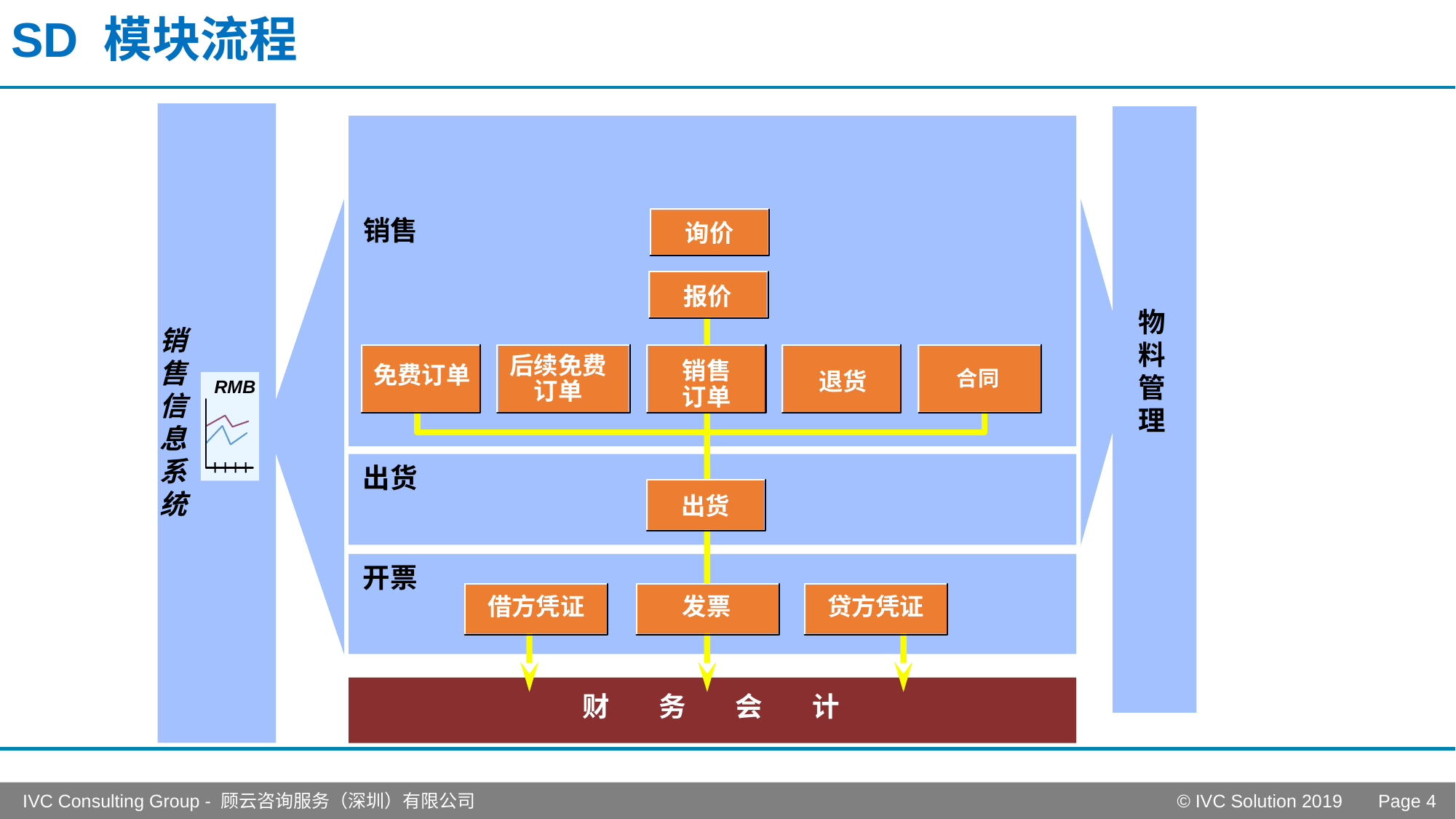

# SD 模块流程

销售

询价

报价
物
料
管
理
销
售
信
息
系
统

后续免费
订单
销售
订单
免费订单
合同
退货
RMB

出货

出货

开票

借方凭证
发票
贷方凭证

财        务        会        计